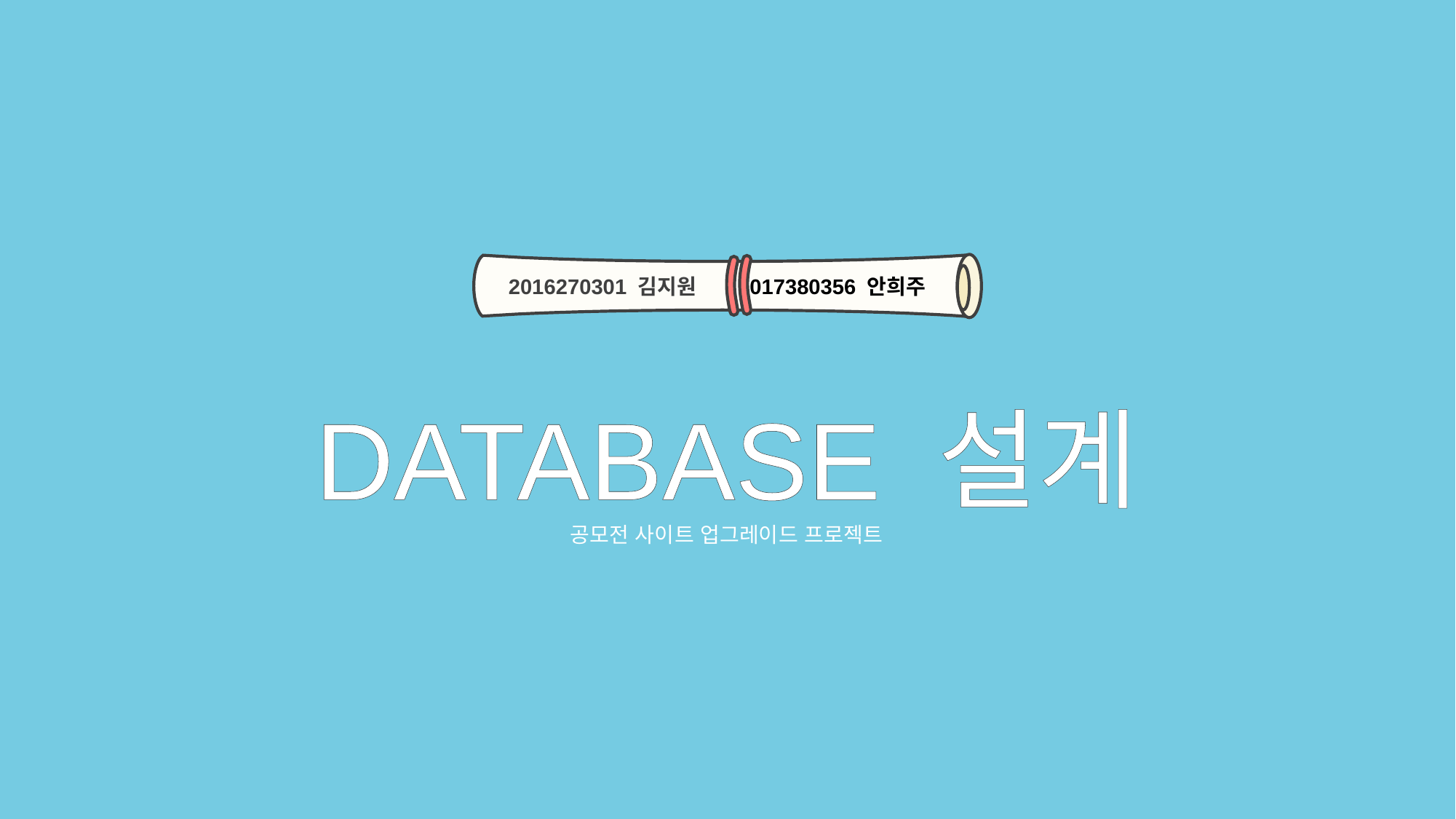

2016270301 김지원      2017380356 안희주

DATABASE 설계
공모전 사이트 업그레이드 프로젝트